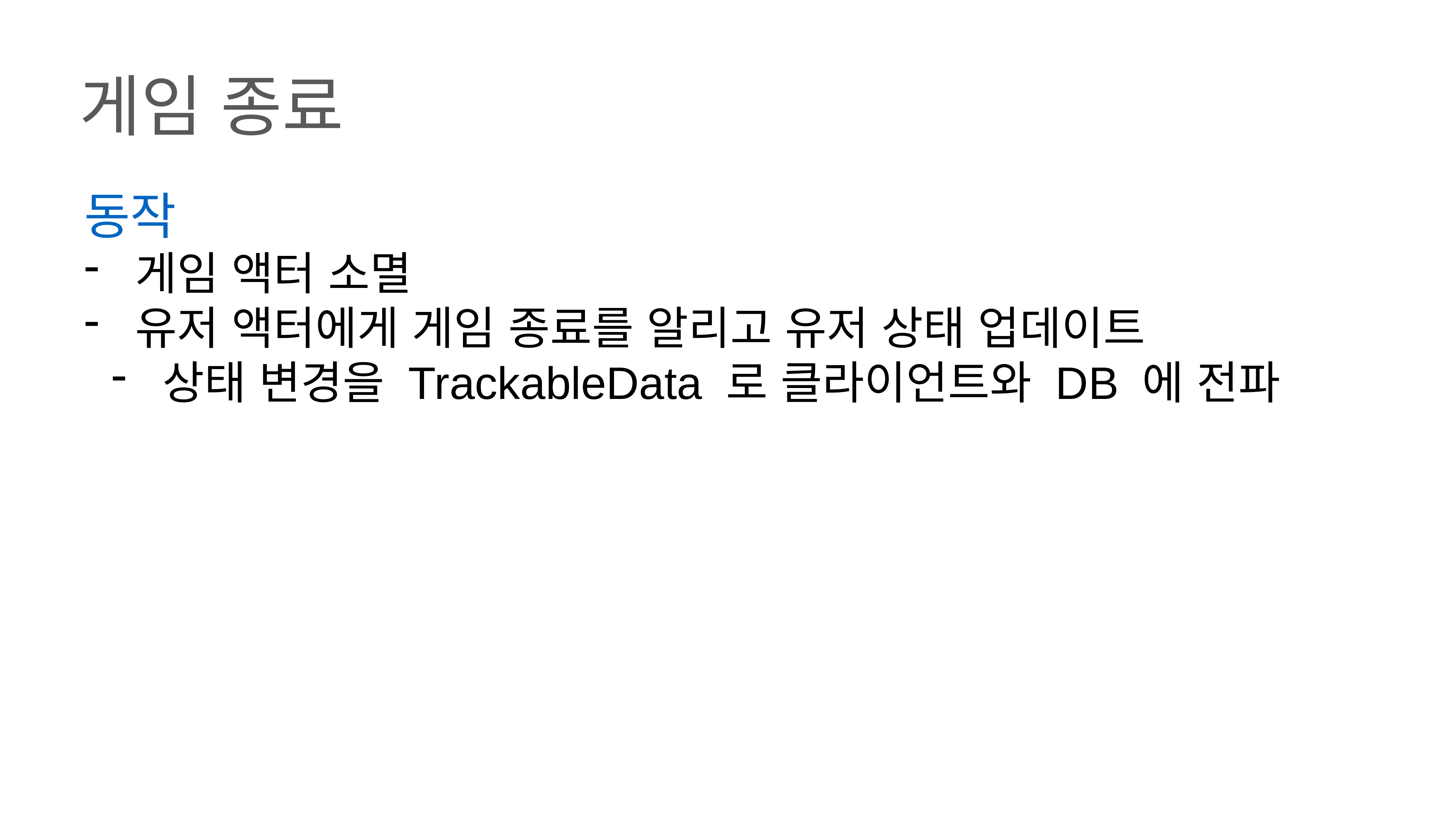

게임 종료
동작
게임 액터 소멸
유저 액터에게 게임 종료를 알리고 유저 상태 업데이트
상태 변경을 TrackableData 로 클라이언트와 DB 에 전파